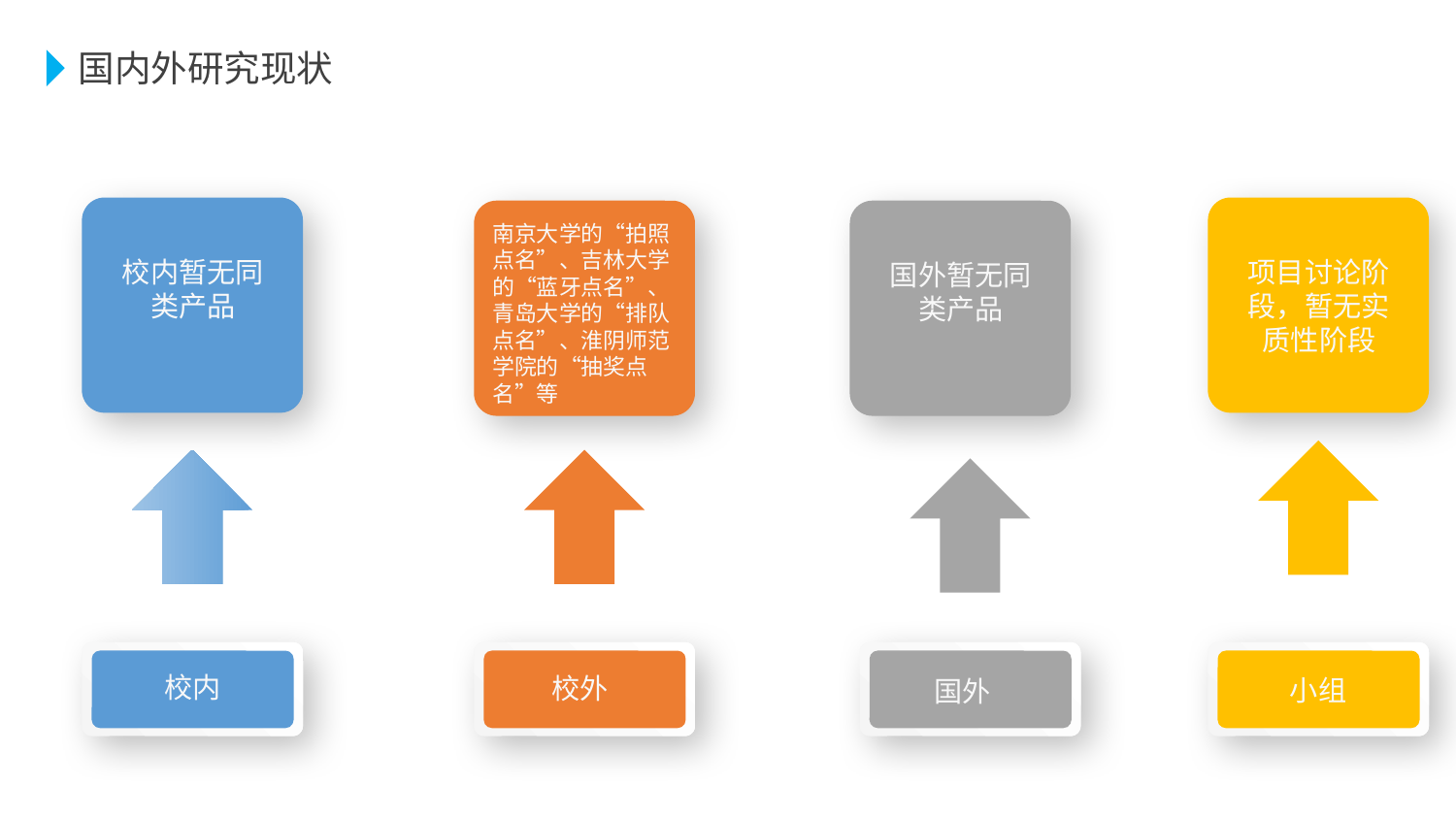

国内外研究现状

校内暂无同类产品

项目讨论阶段，暂无实质性阶段

国外暂无同类产品

南京大学的“拍照点名”、吉林大学的“蓝牙点名”、青岛大学的“排队点名”、淮阴师范学院的“抽奖点名”等

国外

校外

小组

校内